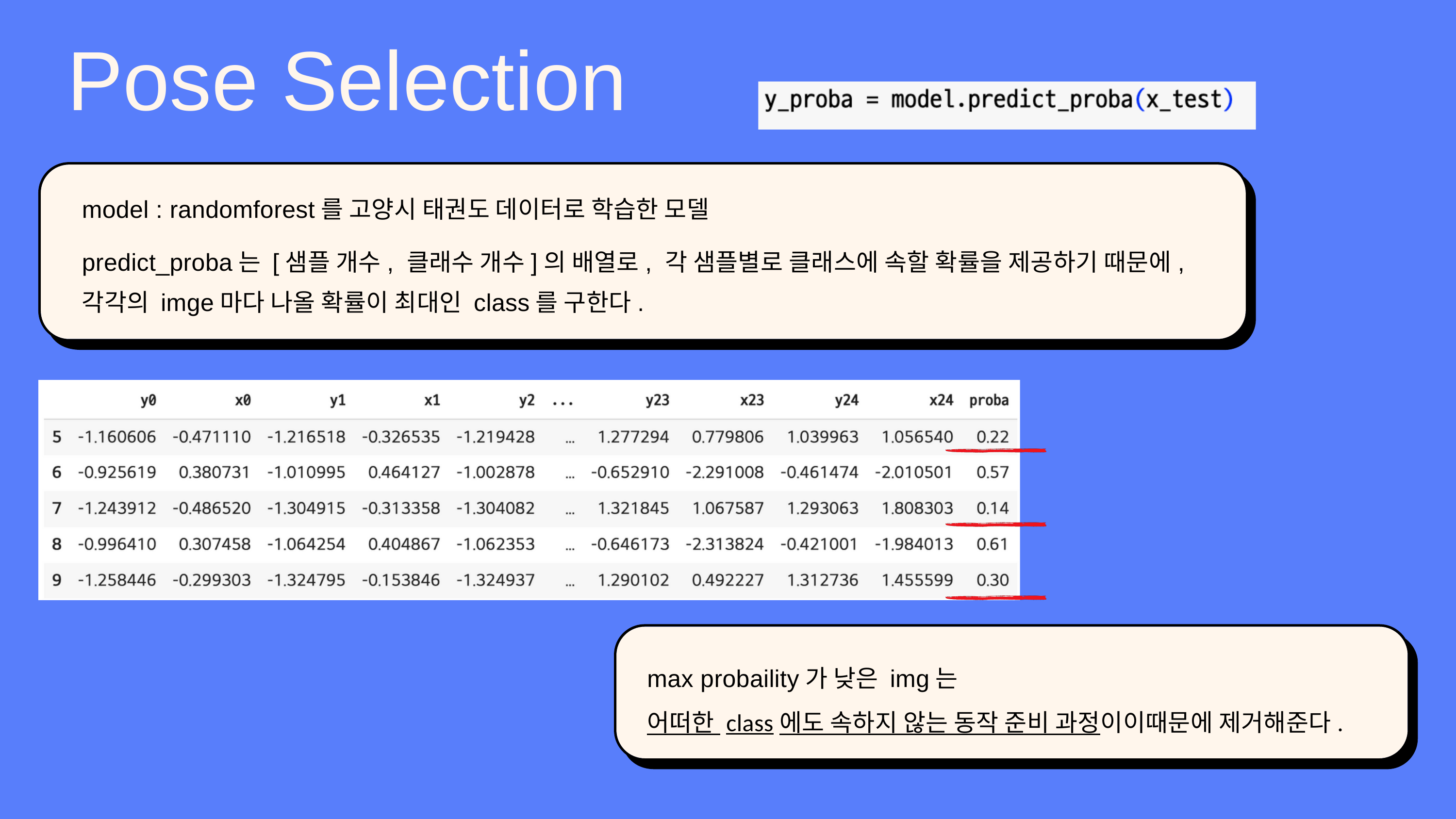

Pose Selection

model : randomforest를 고양시 태권도 데이터로 학습한 모델
predict_proba는 [샘플 개수, 클래수 개수]의 배열로, 각 샘플별로 클래스에 속할 확률을 제공하기 때문에, 각각의 imge마다 나올 확률이 최대인 class를 구한다.

max probaility가 낮은 img는
어떠한 class에도 속하지 않는 동작 준비 과정이이때문에 제거해준다.